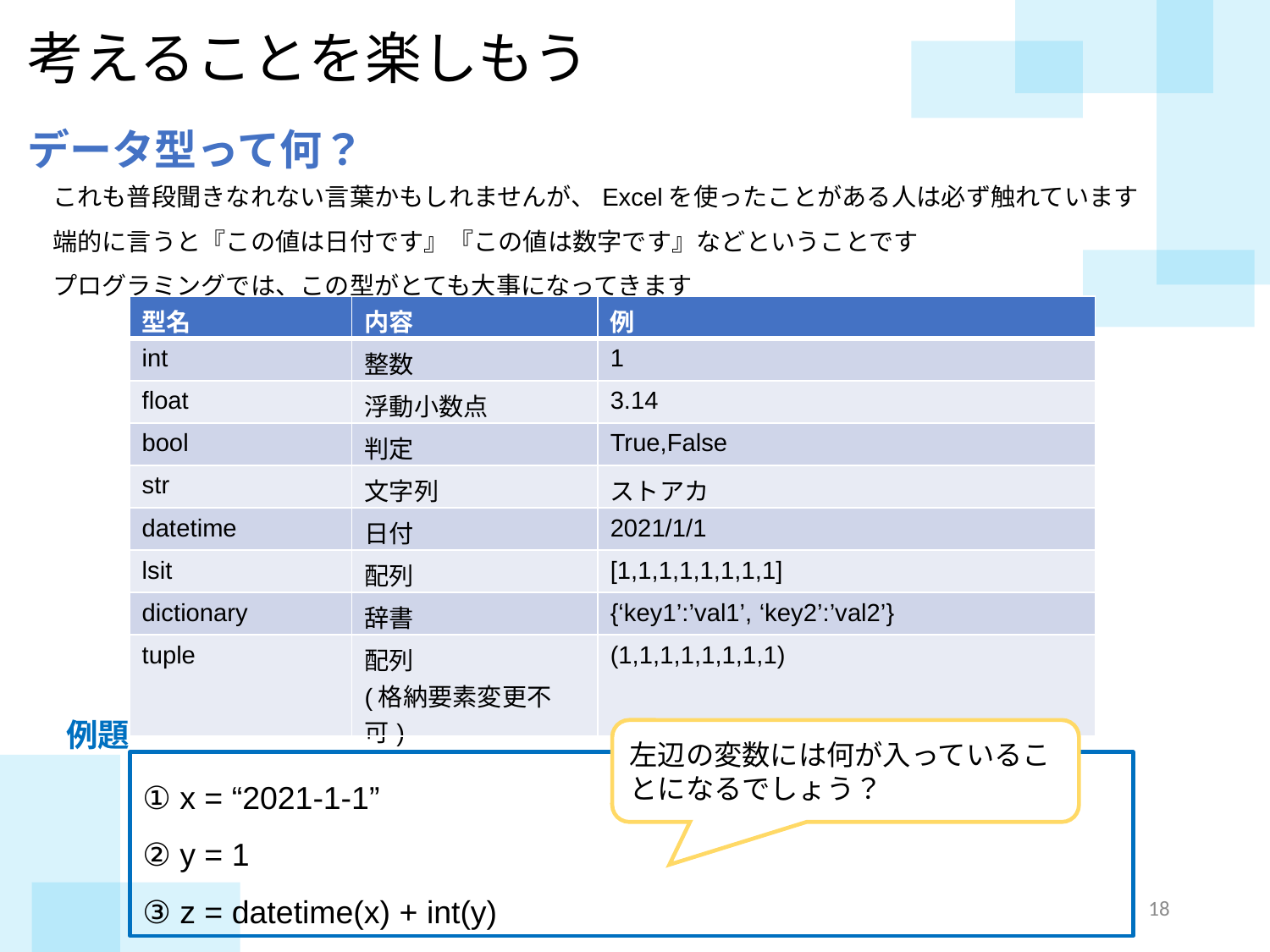

考えることを楽しもう
データ型って何？
　これも普段聞きなれない言葉かもしれませんが、Excelを使ったことがある人は必ず触れています
　端的に言うと『この値は日付です』『この値は数字です』などということです
　プログラミングでは、この型がとても大事になってきます
| 型名 | 内容 | 例 |
| --- | --- | --- |
| int | 整数 | 1 |
| float | 浮動小数点 | 3.14 |
| bool | 判定 | True,False |
| str | 文字列 | ストアカ |
| datetime | 日付 | 2021/1/1 |
| lsit | 配列 | [1,1,1,1,1,1,1,1] |
| dictionary | 辞書 | {‘key1’:’val1’, ‘key2’:’val2’} |
| tuple | 配列 (格納要素変更不可) | (1,1,1,1,1,1,1,1) |
例題
左辺の変数には何が入っていることになるでしょう？
① x = “2021-1-1”
② y = 1
③ z = datetime(x) + int(y)
18